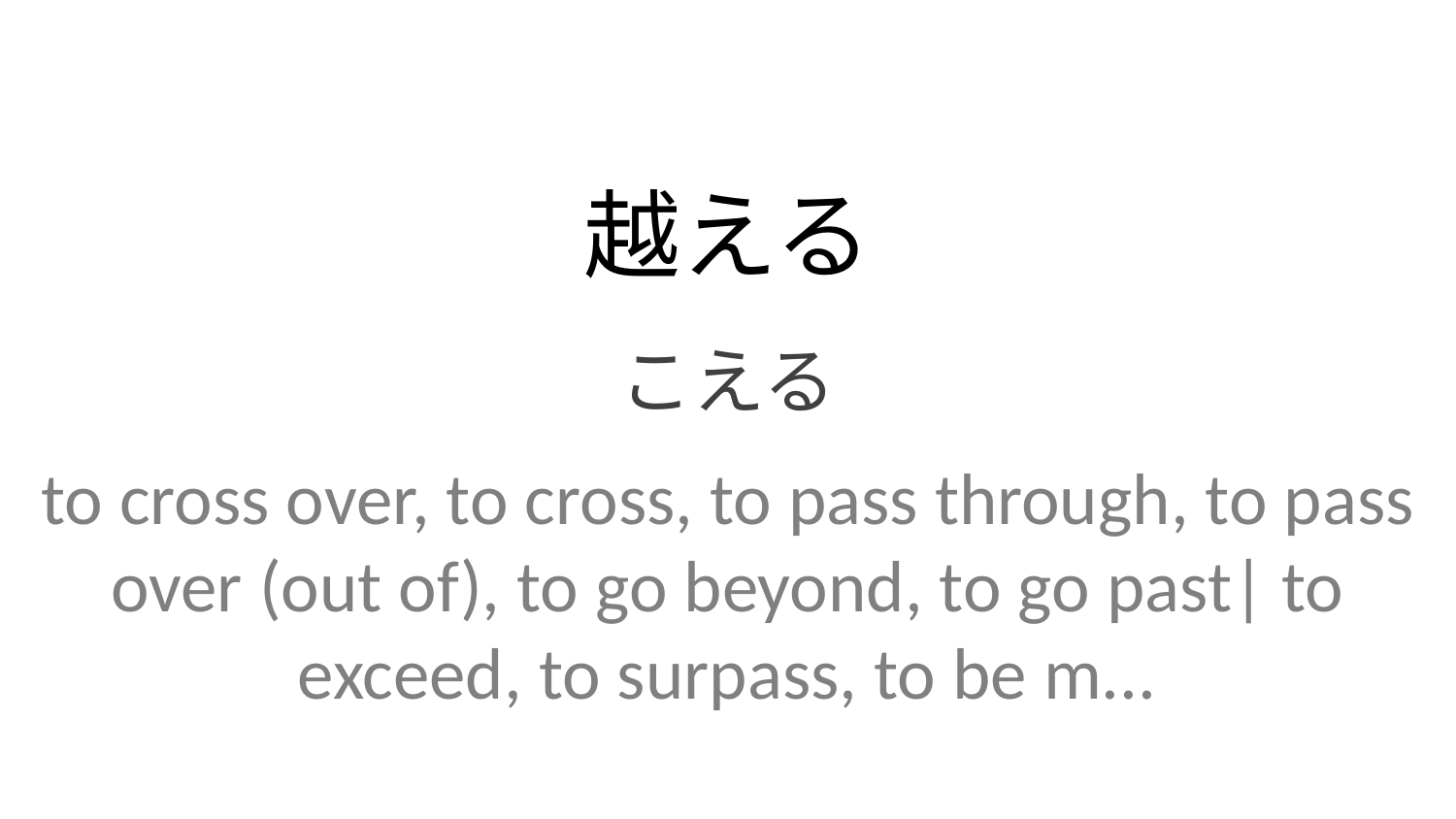

越える

こえる
to cross over, to cross, to pass through, to pass over (out of), to go beyond, to go past| to exceed, to surpass, to be m...